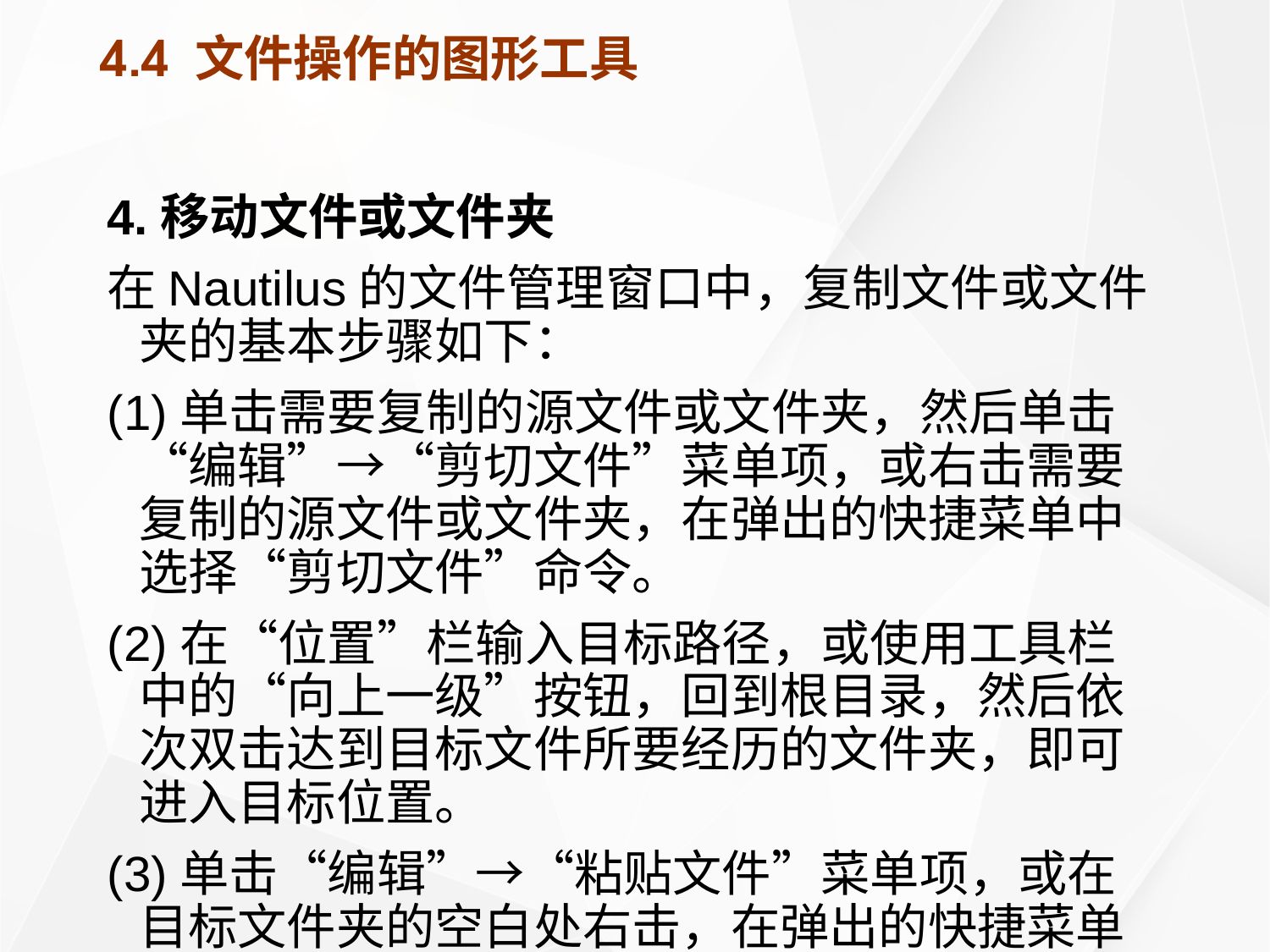

# 4.4 文件操作的图形工具
4.移动文件或文件夹
在Nautilus的文件管理窗口中，复制文件或文件夹的基本步骤如下：
(1)单击需要复制的源文件或文件夹，然后单击 “编辑”→“剪切文件”菜单项，或右击需要复制的源文件或文件夹，在弹出的快捷菜单中选择“剪切文件”命令。
(2)在“位置”栏输入目标路径，或使用工具栏中的“向上一级”按钮，回到根目录，然后依次双击达到目标文件所要经历的文件夹，即可进入目标位置。
(3)单击“编辑”→“粘贴文件”菜单项，或在目标文件夹的空白处右击，在弹出的快捷菜单中选择“粘贴文件”。